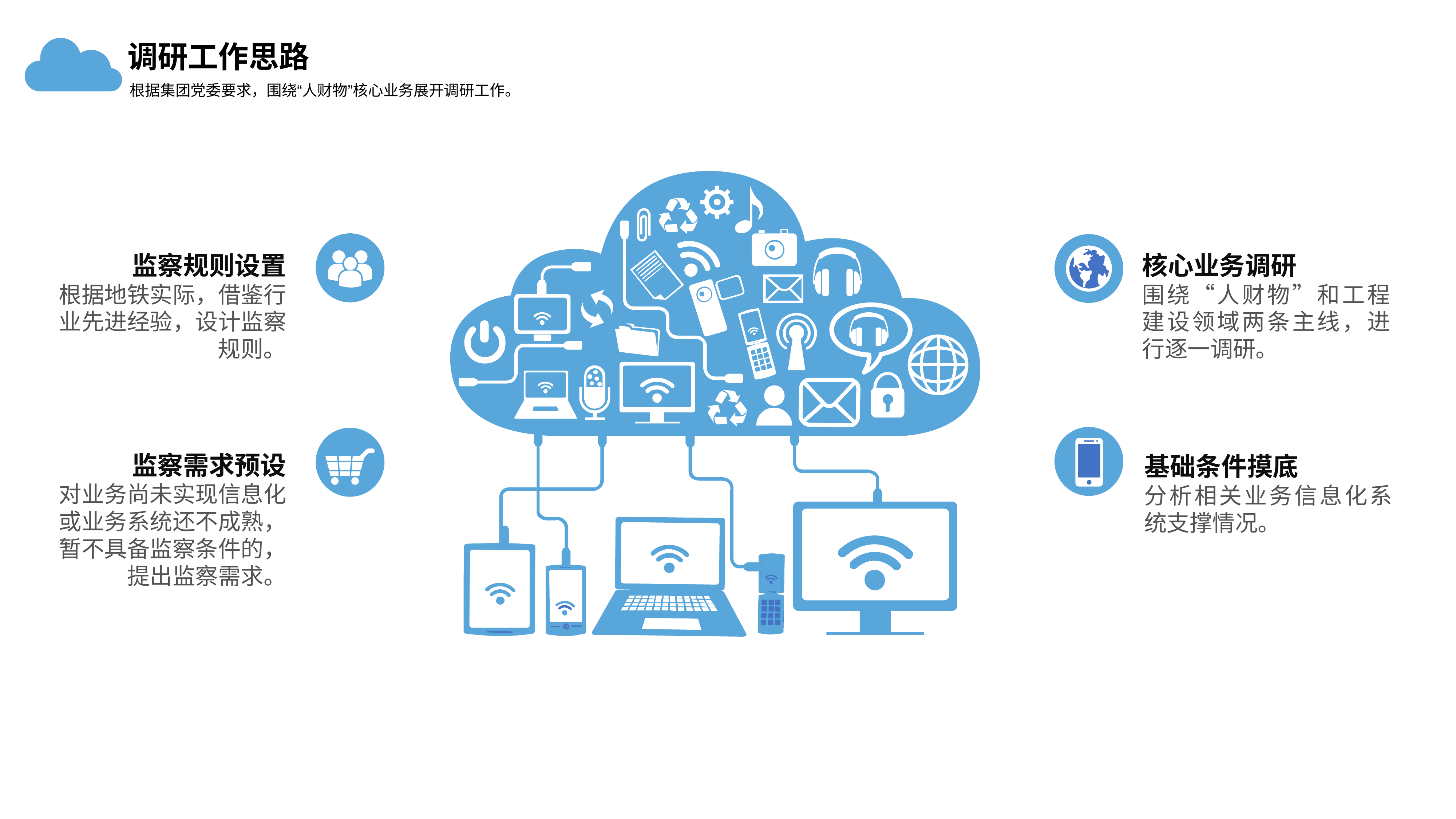

调研工作思路

根据集团党委要求，围绕“人财物”核心业务展开调研工作。

监察规则设置
根据地铁实际，借鉴行业先进经验，设计监察规则。
核心业务调研
围绕“人财物”和工程建设领域两条主线，进行逐一调研。

监察需求预设
对业务尚未实现信息化或业务系统还不成熟，暂不具备监察条件的，提出监察需求。
基础条件摸底
分析相关业务信息化系统支撑情况。
4